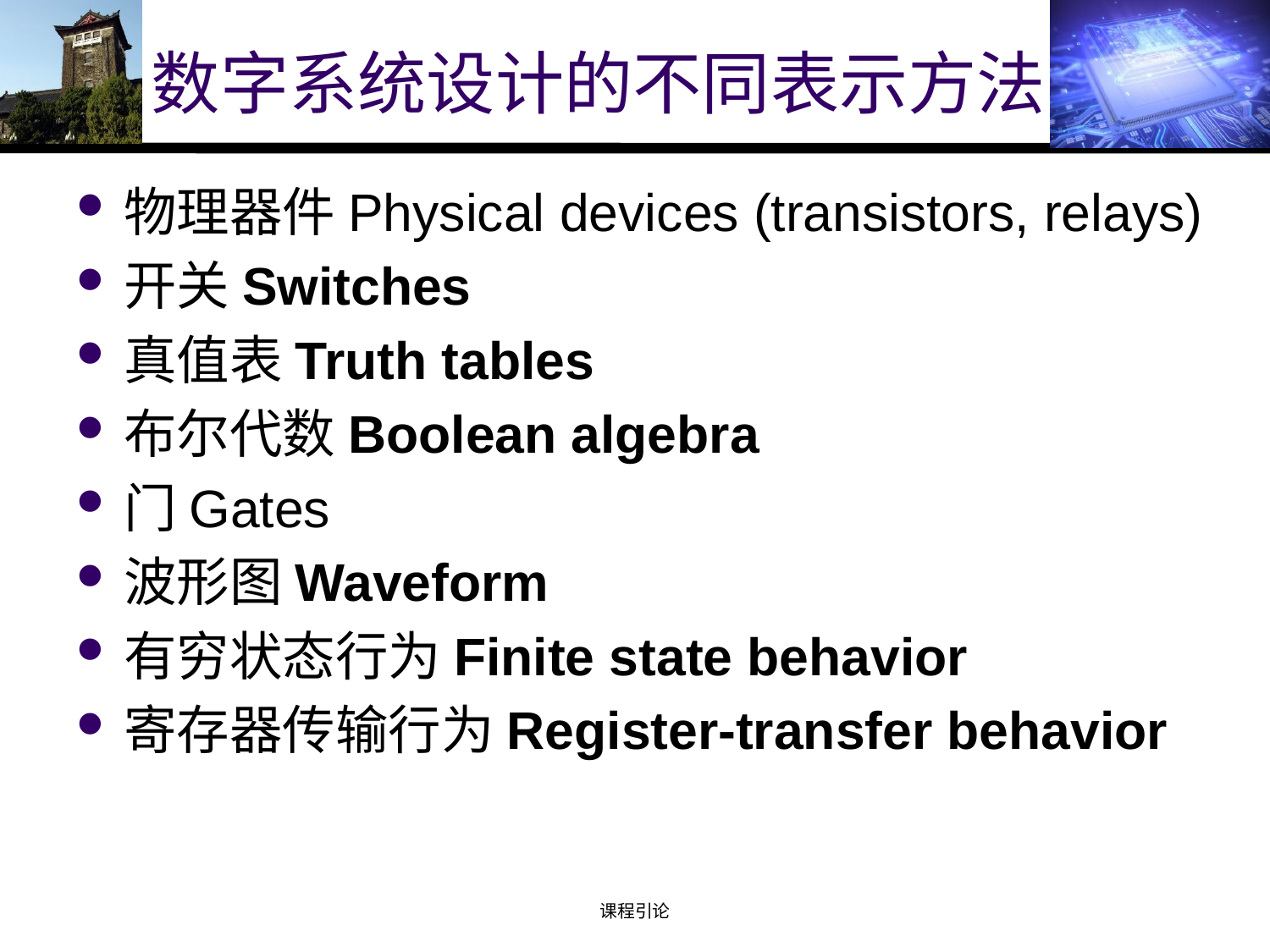

# 数字系统设计的不同表示方法
物理器件Physical devices (transistors, relays)
开关Switches
真值表Truth tables
布尔代数Boolean algebra
门Gates
波形图Waveform
有穷状态行为Finite state behavior
寄存器传输行为Register-transfer behavior

课程引论
38